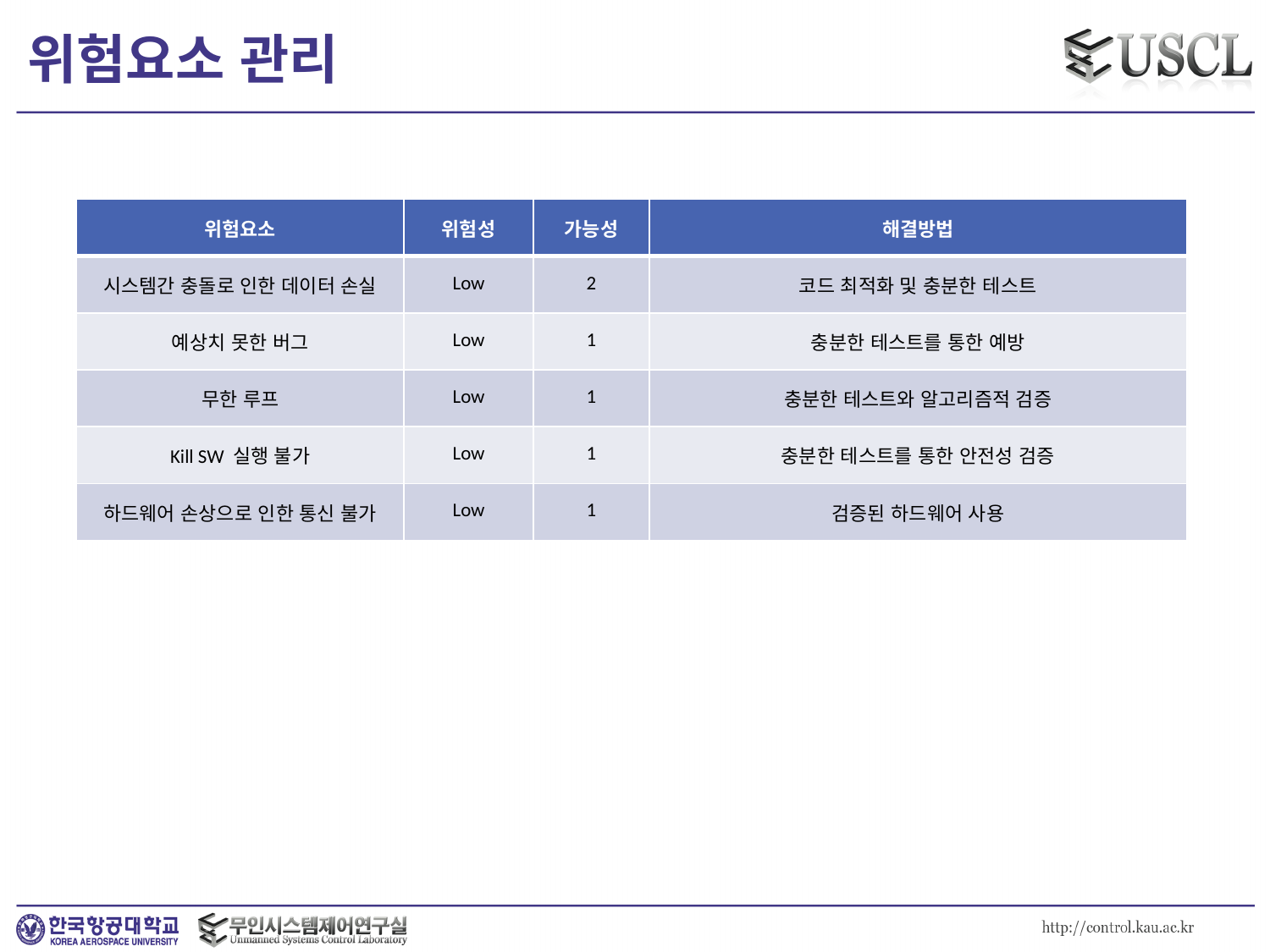

# 위험요소 관리
| 위험요소 | 위험성 | 가능성 | 해결방법 |
| --- | --- | --- | --- |
| 시스템간 충돌로 인한 데이터 손실 | Low | 2 | 코드 최적화 및 충분한 테스트 |
| 예상치 못한 버그 | Low | 1 | 충분한 테스트를 통한 예방 |
| 무한 루프 | Low | 1 | 충분한 테스트와 알고리즘적 검증 |
| Kill SW 실행 불가 | Low | 1 | 충분한 테스트를 통한 안전성 검증 |
| 하드웨어 손상으로 인한 통신 불가 | Low | 1 | 검증된 하드웨어 사용 |
24